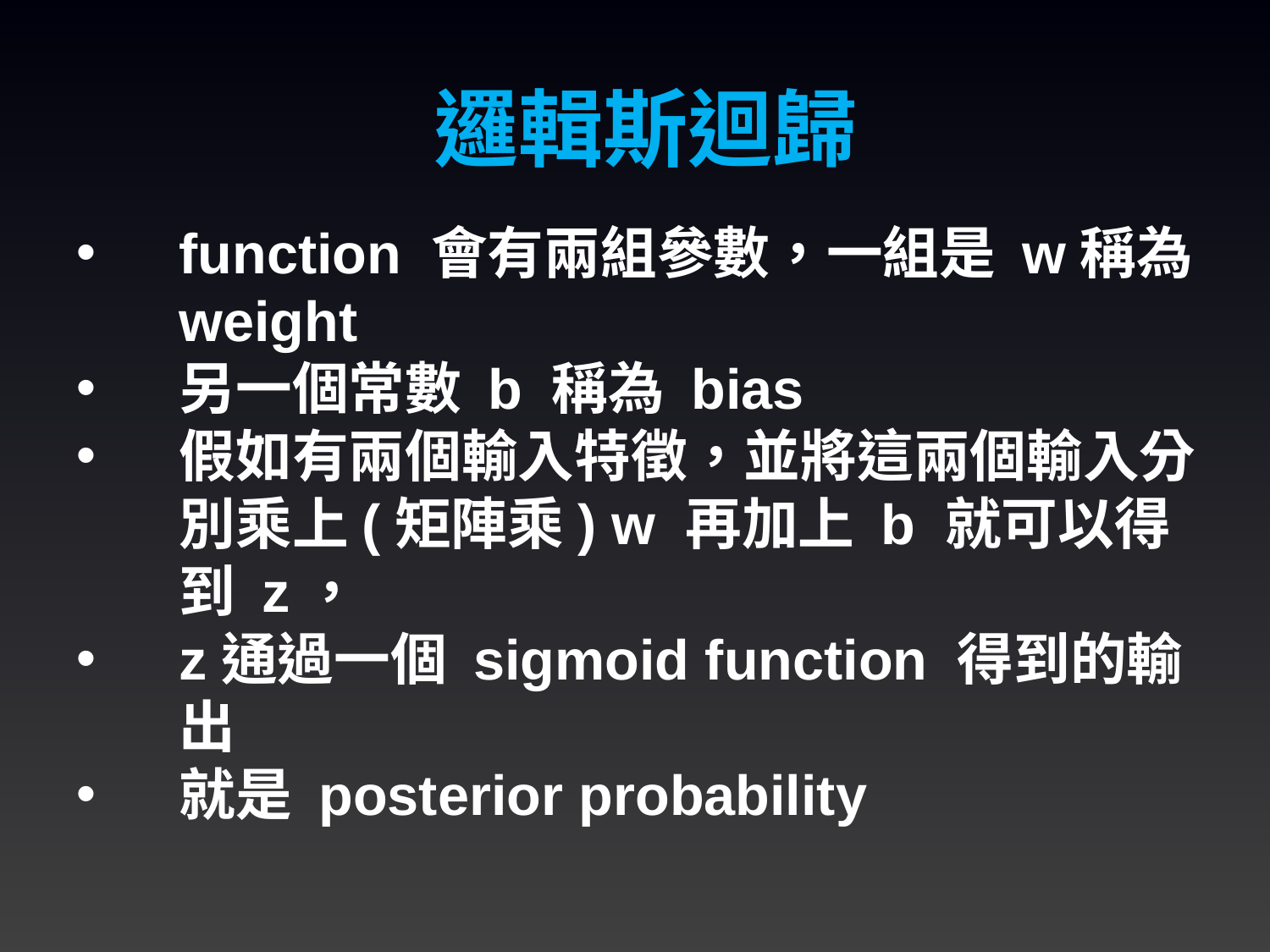

邏輯斯迴歸
function 會有兩組參數，一組是 w稱為 weight
另一個常數 b 稱為 bias
假如有兩個輸入特徵，並將這兩個輸入分別乘上(矩陣乘) w 再加上 b 就可以得到 z，
z通過一個 sigmoid function 得到的輸出
就是 posterior probability